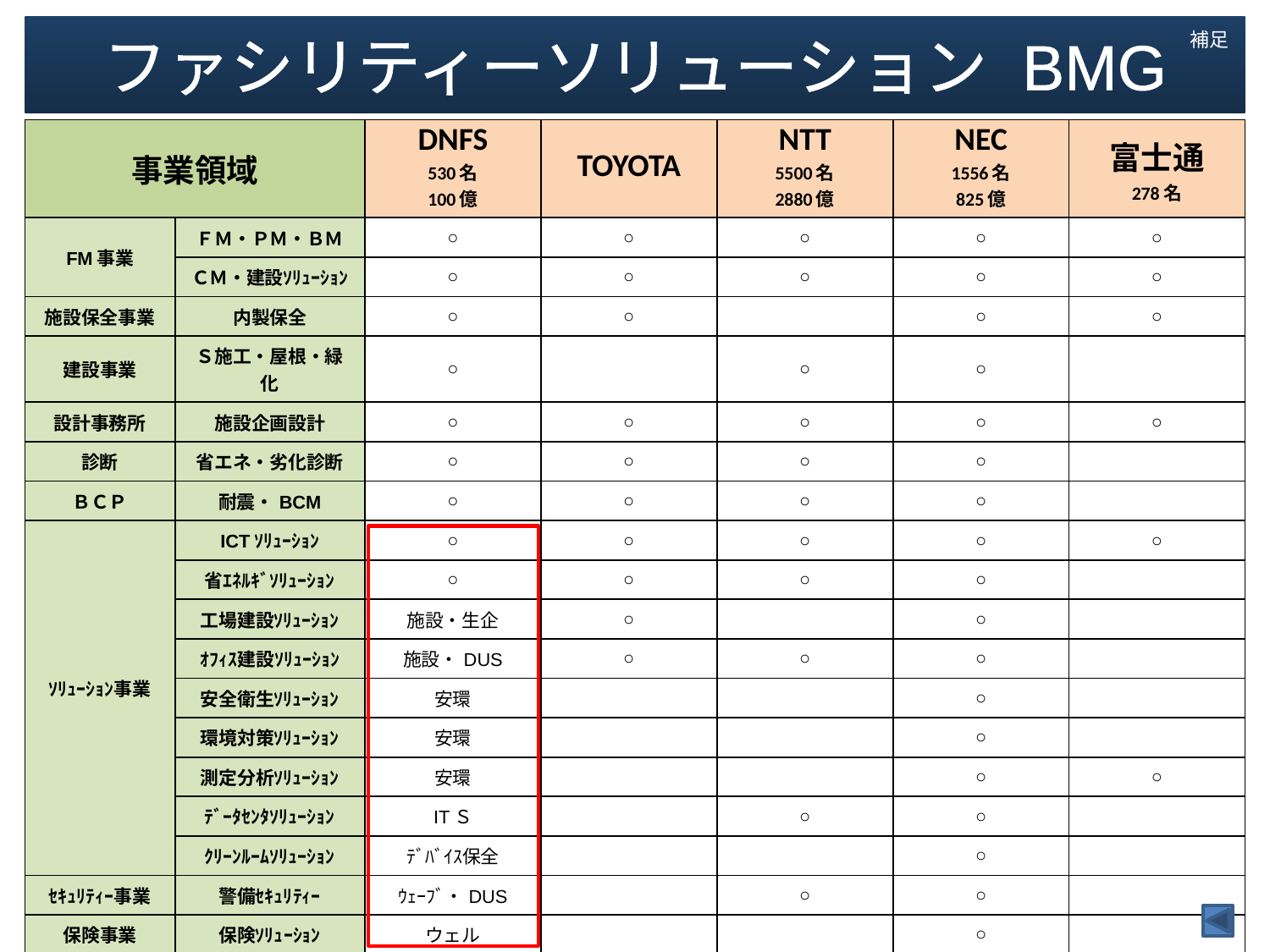

ファシリティーソリューション　BMG
補足
| 事業領域 |  | DNFS 530名 100億 | TOYOTA | NTT 5500名 2880億 | NEC 1556名 825億 | 富士通 278名 |
| --- | --- | --- | --- | --- | --- | --- |
| FM事業 | ＦＭ・ＰＭ・ＢＭ | ○ | ○ | ○ | ○ | ○ |
|  | ＣＭ・建設ｿﾘｭｰｼｮﾝ | ○ | ○ | ○ | ○ | ○ |
| 施設保全事業 | 内製保全 | ○ | ○ |  | ○ | ○ |
| 建設事業 | Ｓ施工・屋根・緑化 | ○ |  | ○ | ○ |  |
| 設計事務所 | 施設企画設計 | ○ | ○ | ○ | ○ | ○ |
| 診断 | 省エネ・劣化診断 | ○ | ○ | ○ | ○ |  |
| ＢＣＰ | 耐震・BCM | ○ | ○ | ○ | ○ |  |
| ｿﾘｭｰｼｮﾝ事業 | ICTｿﾘｭｰｼｮﾝ | ○ | ○ | ○ | ○ | ○ |
|  | 省ｴﾈﾙｷﾞｿﾘｭｰｼｮﾝ | ○ | ○ | ○ | ○ |  |
|  | 工場建設ｿﾘｭｰｼｮﾝ | 施設・生企 | ○ |  | ○ |  |
|  | ｵﾌｨｽ建設ｿﾘｭｰｼｮﾝ | 施設・DUS | ○ | ○ | ○ |  |
|  | 安全衛生ｿﾘｭｰｼｮﾝ | 安環 |  |  | ○ |  |
|  | 環境対策ｿﾘｭｰｼｮﾝ | 安環 |  |  | ○ |  |
|  | 測定分析ｿﾘｭｰｼｮﾝ | 安環 |  |  | ○ | ○ |
|  | ﾃﾞｰﾀｾﾝﾀｿﾘｭｰｼｮﾝ | ITＳ |  | ○ | ○ |  |
|  | ｸﾘｰﾝﾙｰﾑｿﾘｭｰｼｮﾝ | ﾃﾞﾊﾞｲｽ保全 |  |  | ○ |  |
| ｾｷｭﾘﾃｨｰ事業 | 警備ｾｷｭﾘﾃｨｰ | ｳｪｰﾌﾞ・DUS |  | ○ | ○ |  |
| 保険事業 | 保険ｿﾘｭｰｼｮﾝ | ウェル |  |  | ○ |  |
| 不動産事業 | 土地不動産管理 | DUS・ウェル |  | ○ | ○ |  |
| エネ供給事業 | 太陽光発電販売 |  |  | ○ | ○ |  |
|  | エネルギ供給 |  |  | ○ |  |  |